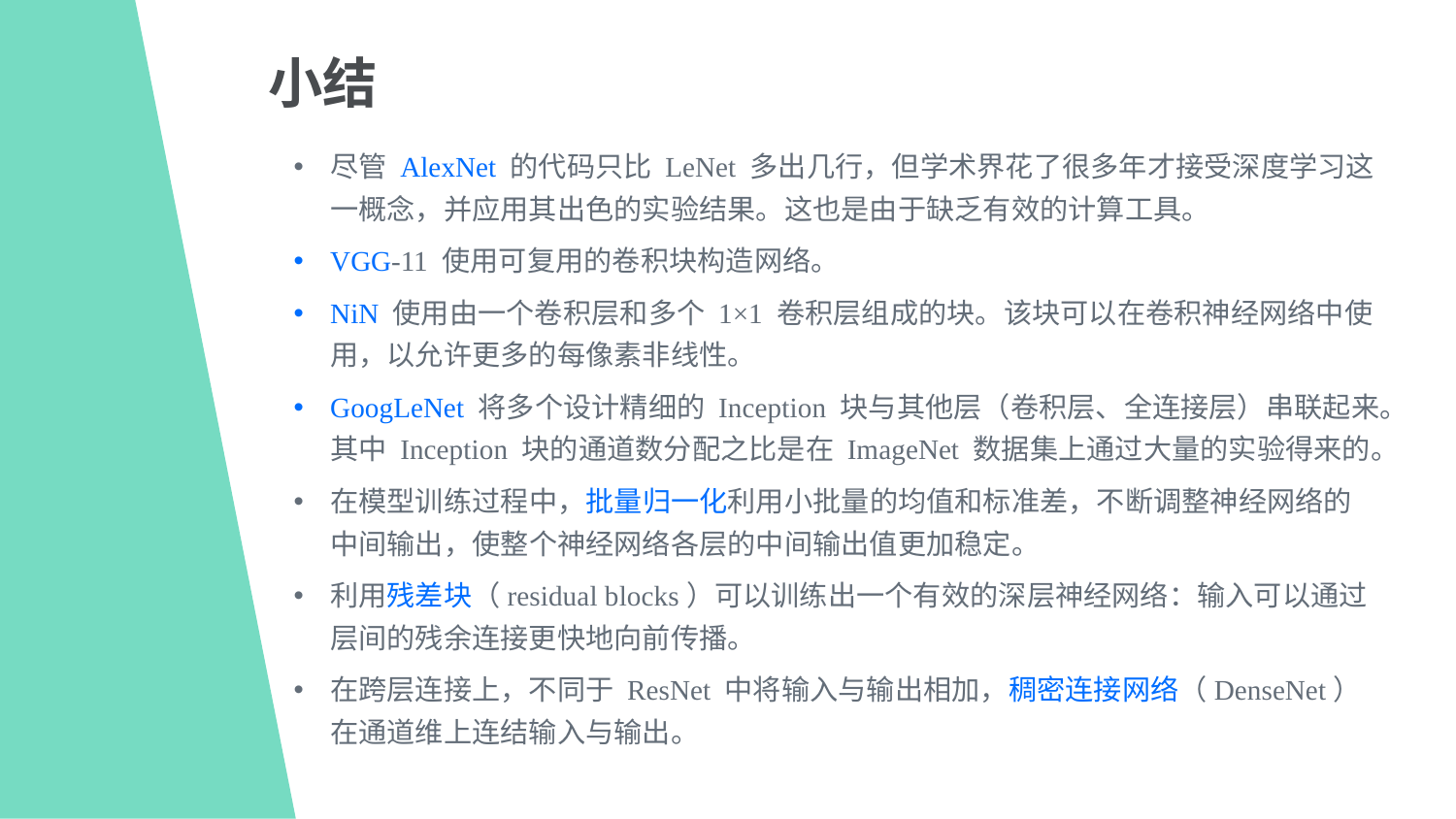

小结
尽管 AlexNet 的代码只比 LeNet 多出几行，但学术界花了很多年才接受深度学习这一概念，并应用其出色的实验结果。这也是由于缺乏有效的计算工具。
VGG-11 使用可复用的卷积块构造网络。
NiN 使用由一个卷积层和多个 1×1 卷积层组成的块。该块可以在卷积神经网络中使用，以允许更多的每像素非线性。
GoogLeNet 将多个设计精细的 Inception 块与其他层（卷积层、全连接层）串联起来。其中 Inception 块的通道数分配之比是在 ImageNet 数据集上通过大量的实验得来的。
在模型训练过程中，批量归一化利用小批量的均值和标准差，不断调整神经网络的中间输出，使整个神经网络各层的中间输出值更加稳定。
利用残差块（residual blocks）可以训练出一个有效的深层神经网络：输入可以通过层间的残余连接更快地向前传播。
在跨层连接上，不同于 ResNet 中将输入与输出相加，稠密连接网络（DenseNet）在通道维上连结输入与输出。